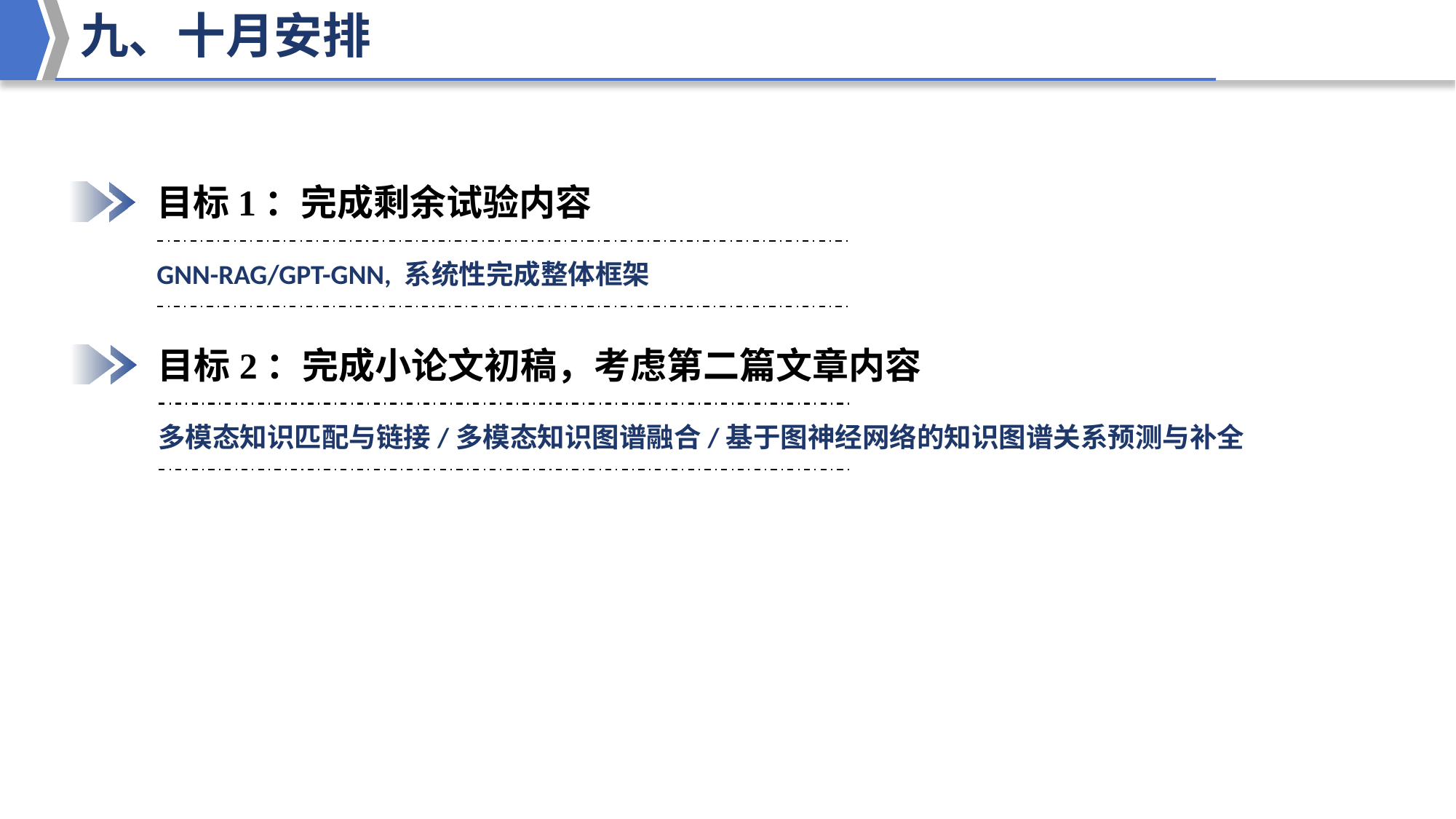

九、十月安排

目标1：完成剩余试验内容

GNN-RAG/GPT-GNN, 系统性完成整体框架
目标2：完成小论文初稿，考虑第二篇文章内容

多模态知识匹配与链接/多模态知识图谱融合/基于图神经网络的知识图谱关系预测与补全